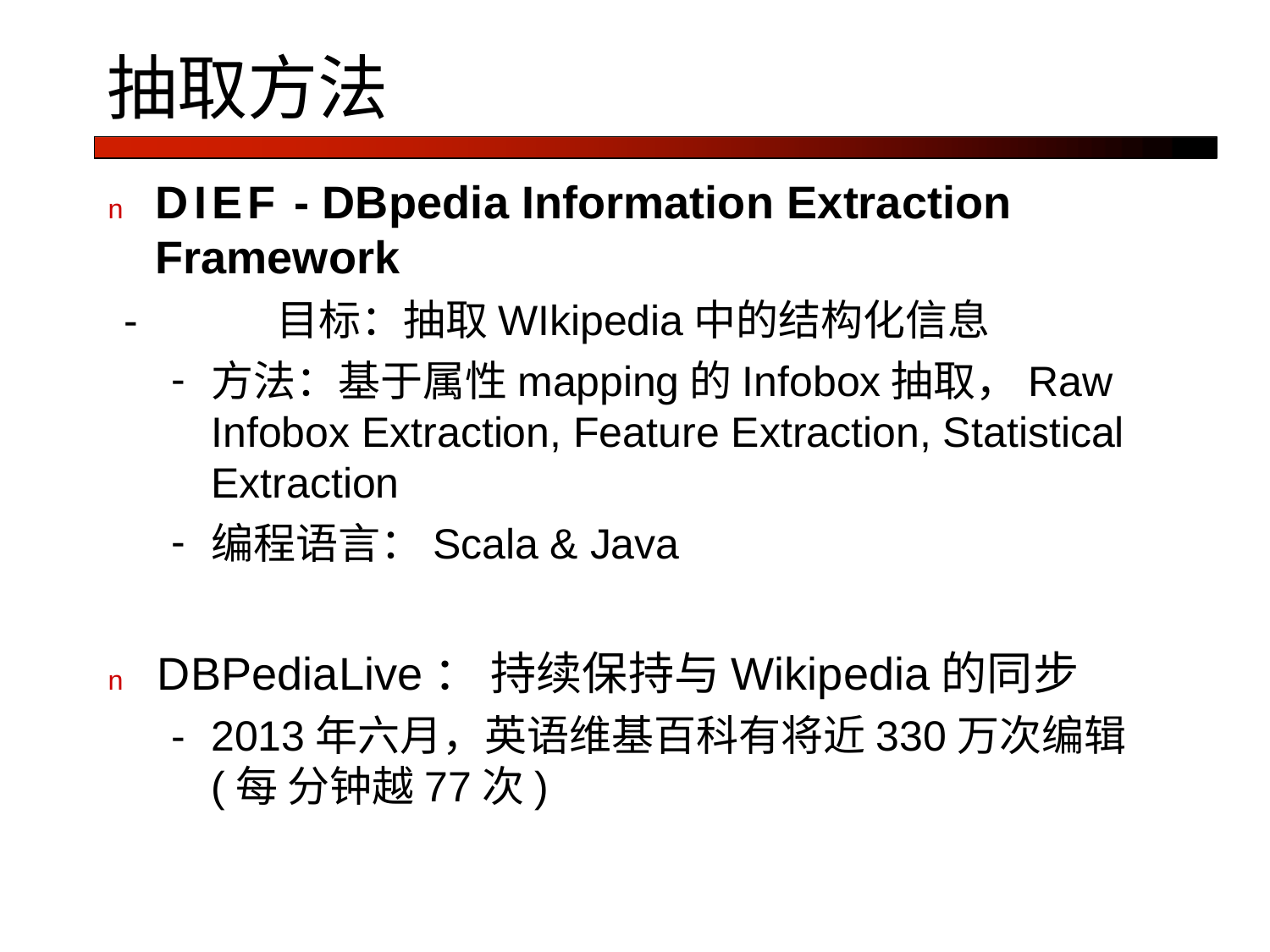

# 抽取方法

n	DIEF - DBpedia Information Extraction Framework

-	目标：抽取WIkipedia中的结构化信息

方法：基于属性mapping的Infobox抽取，Raw Infobox Extraction, Feature Extraction, Statistical Extraction

编程语言：Scala & Java

n	DBPediaLive： 持续保持与Wikipedia的同步

-	2013年六月，英语维基百科有将近330万次编辑(每 分钟越77次)